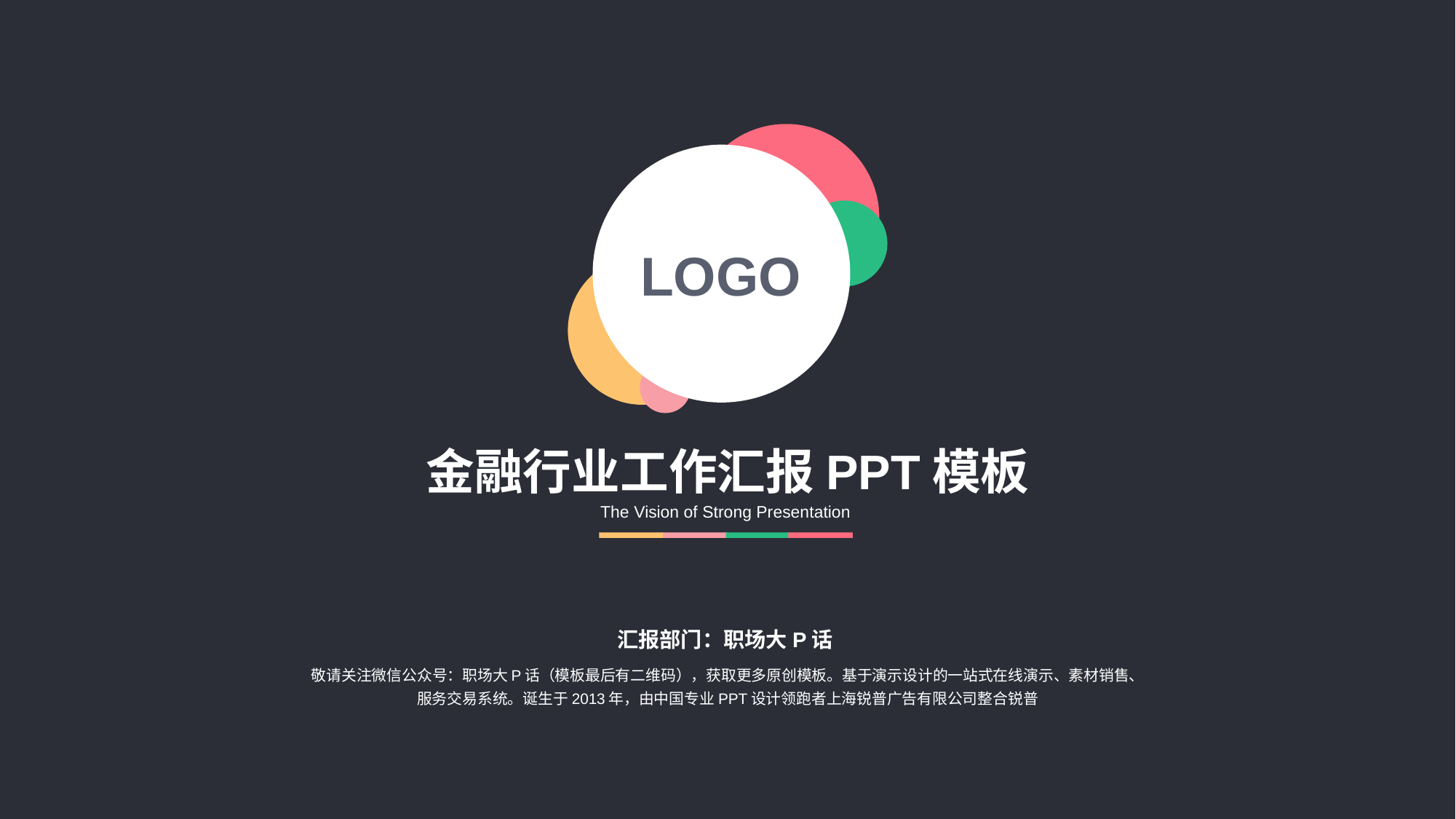

LOGO
金融行业工作汇报PPT模板
The Vision of Strong Presentation

汇报部门：职场大P话
敬请关注微信公众号：职场大P话（模板最后有二维码），获取更多原创模板。基于演示设计的一站式在线演示、素材销售、服务交易系统。诞生于2013年，由中国专业PPT设计领跑者上海锐普广告有限公司整合锐普